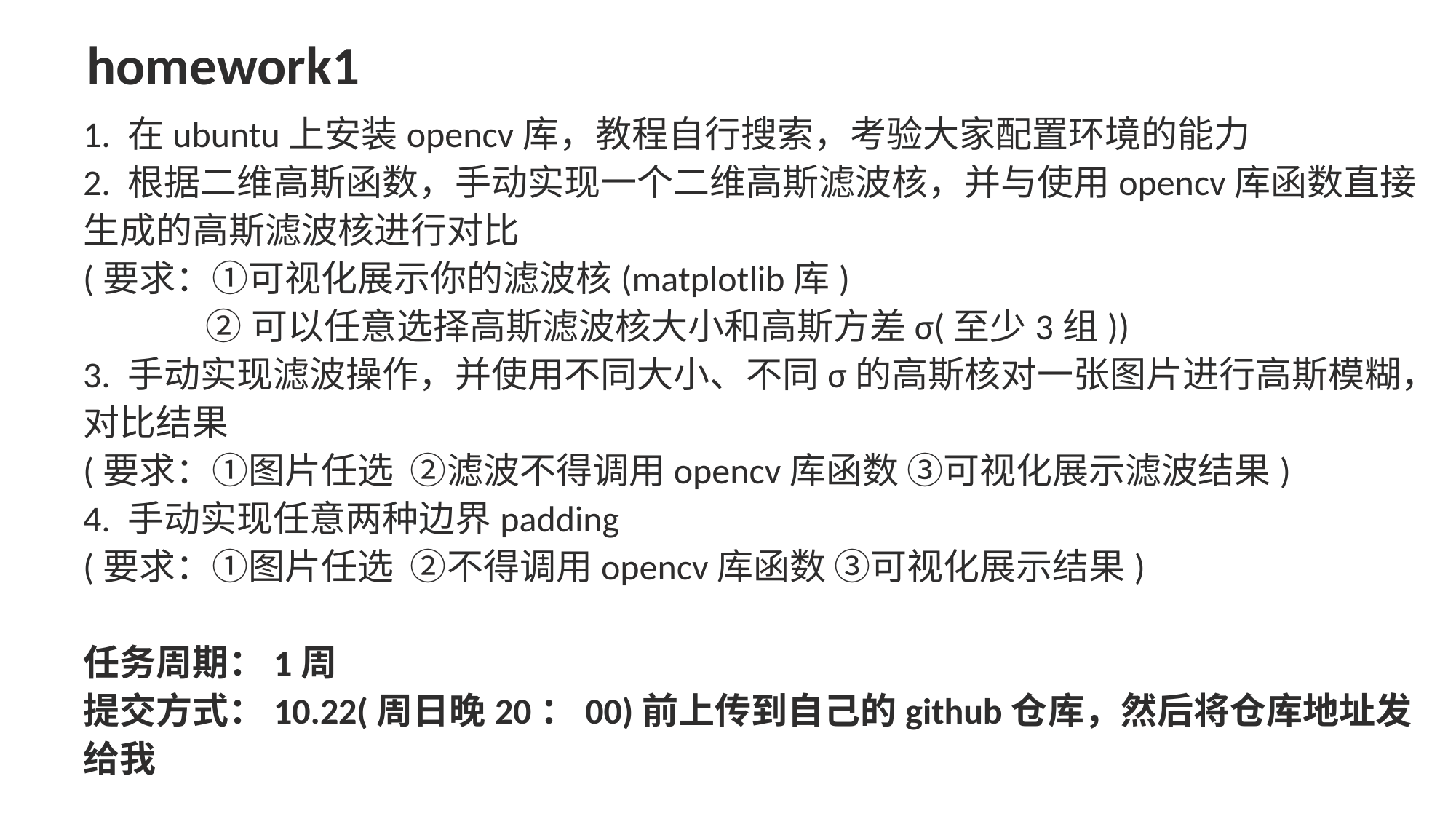

homework1
1. 在ubuntu上安装opencv库，教程自行搜索，考验大家配置环境的能力
2. 根据二维高斯函数，手动实现一个二维高斯滤波核，并与使用opencv库函数直接生成的高斯滤波核进行对比
(要求：①可视化展示你的滤波核(matplotlib库)
               ②可以任意选择高斯滤波核大小和高斯方差σ(至少3组))
3. 手动实现滤波操作，并使用不同大小、不同σ的高斯核对一张图片进行高斯模糊，对比结果
(要求：①图片任选  ②滤波不得调用opencv库函数 ③可视化展示滤波结果)
4. 手动实现任意两种边界padding
(要求：①图片任选  ②不得调用opencv库函数 ③可视化展示结果)

任务周期：1周
提交方式：10.22(周日晚20：00)前上传到自己的github仓库，然后将仓库地址发给我